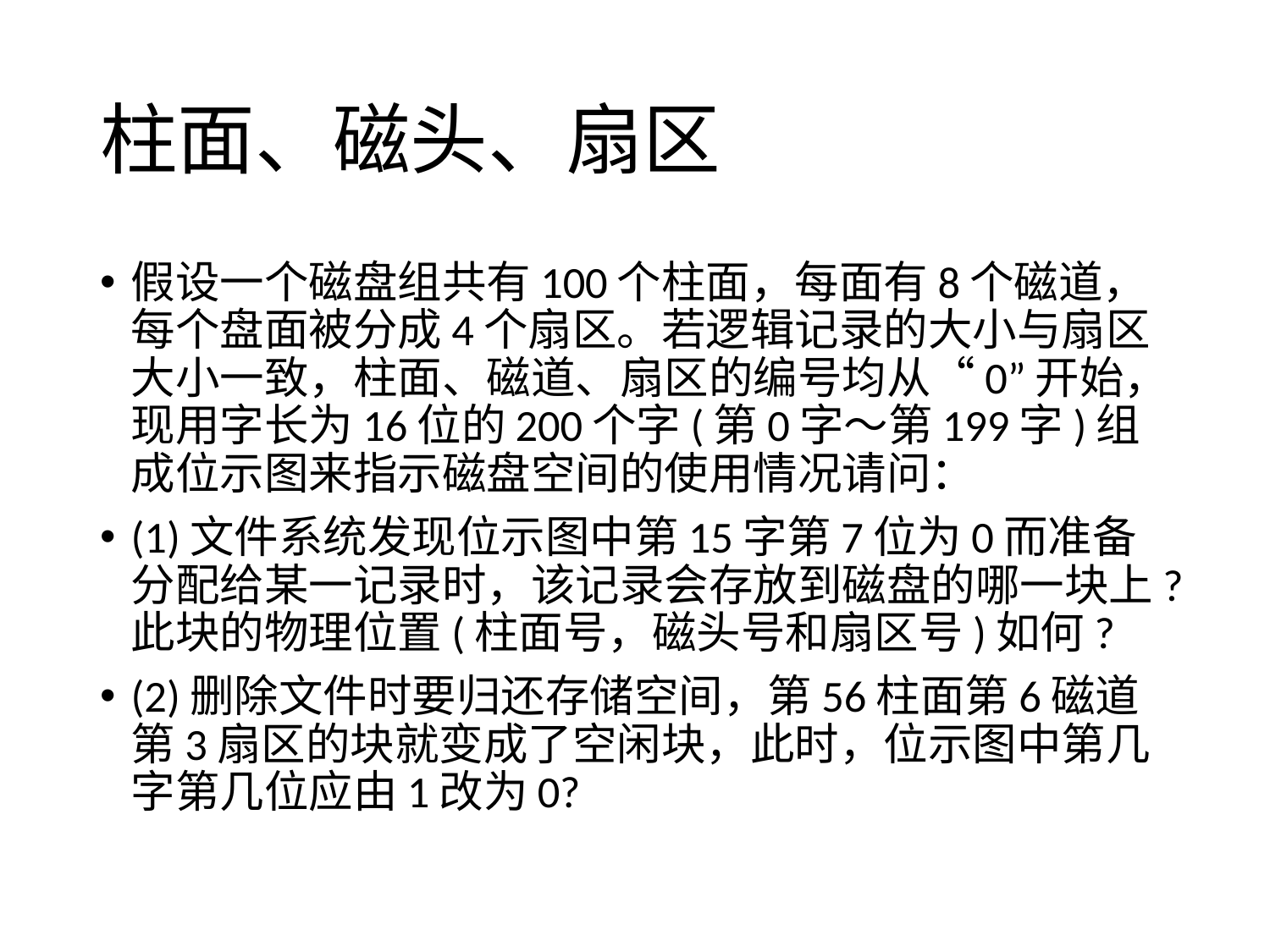

# 柱面、磁头、扇区
假设一个磁盘组共有100个柱面，每面有8个磁道，每个盘面被分成4个扇区。若逻辑记录的大小与扇区大小一致，柱面、磁道、扇区的编号均从“0”开始，现用字长为16位的200个字(第0字～第199字)组成位示图来指示磁盘空间的使用情况请问：
(1)文件系统发现位示图中第15字第7位为0而准备分配给某一记录时，该记录会存放到磁盘的哪一块上?此块的物理位置(柱面号，磁头号和扇区号)如何?
(2)删除文件时要归还存储空间，第56柱面第6磁道第3扇区的块就变成了空闲块，此时，位示图中第几字第几位应由1改为0?